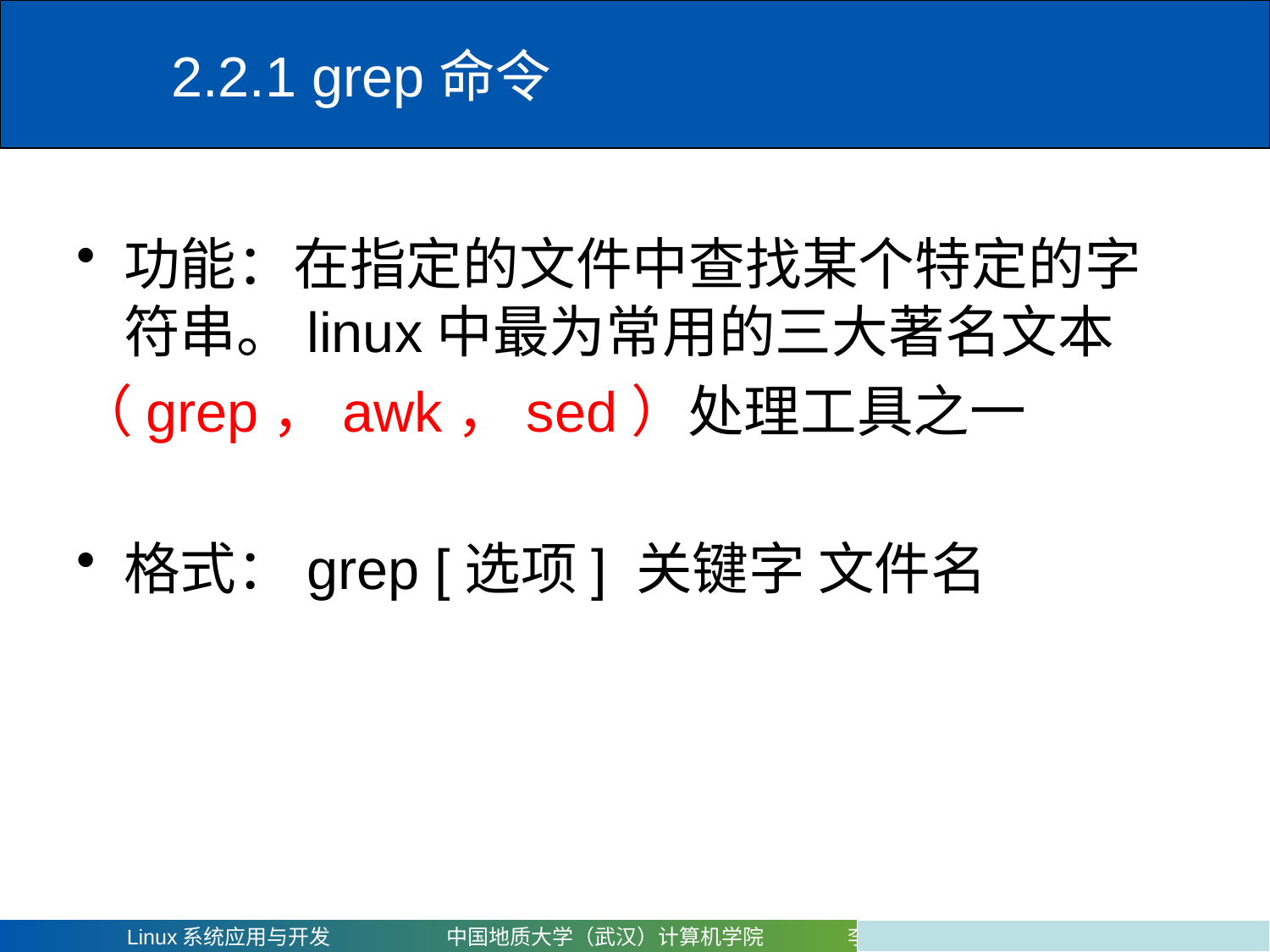

# 2.2.1 grep命令
功能：在指定的文件中查找某个特定的字符串。linux中最为常用的三大著名文本
（grep，awk，sed）处理工具之一

格式：grep [选项] 关键字 文件名